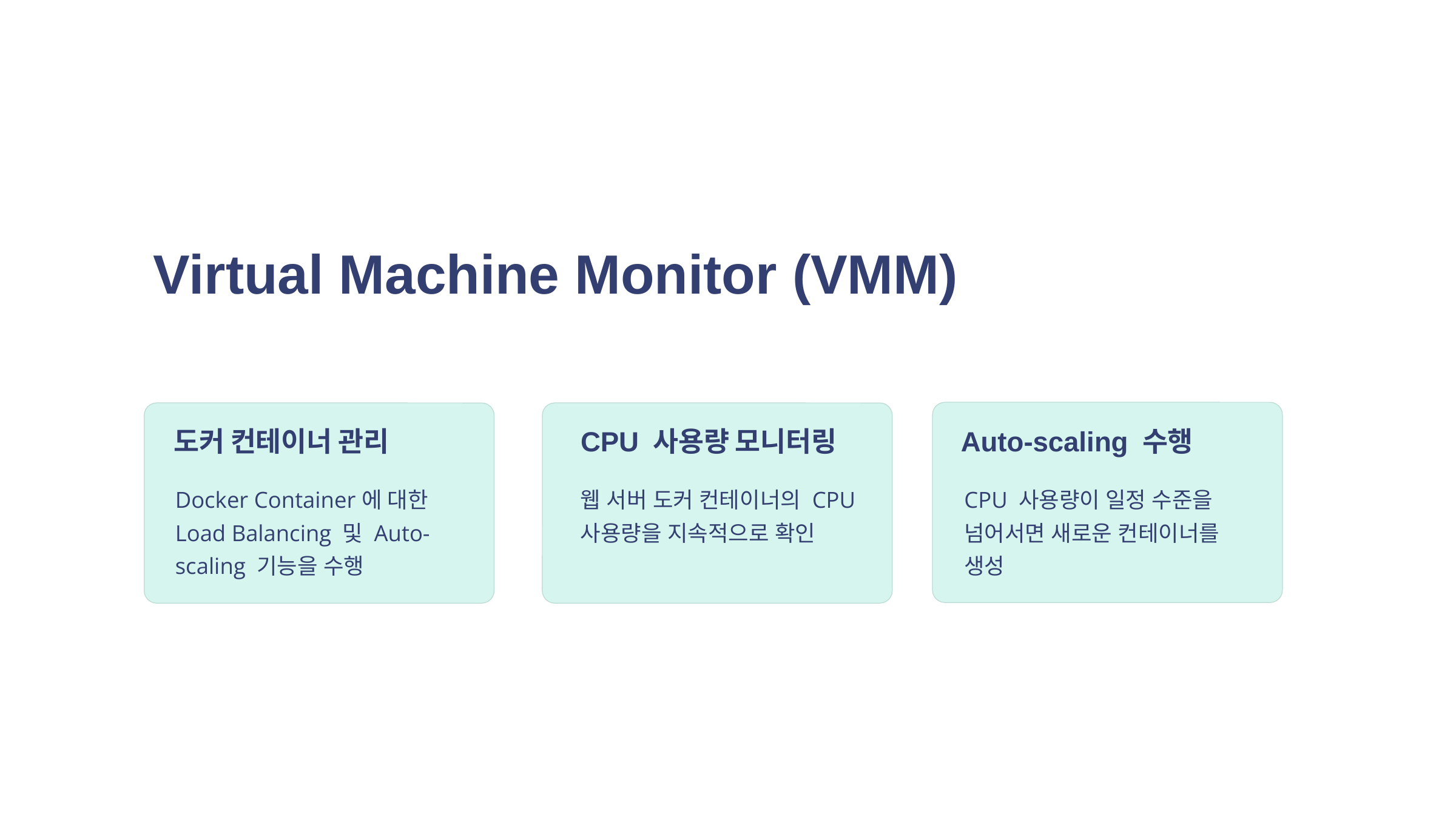

Virtual Machine Monitor (VMM)

도커 컨테이너 관리
CPU 사용량 모니터링
Auto-scaling 수행
Docker Container에 대한 Load Balancing 및 Auto-scaling 기능을 수행
웹 서버 도커 컨테이너의 CPU 사용량을 지속적으로 확인
CPU 사용량이 일정 수준을 넘어서면 새로운 컨테이너를 생성